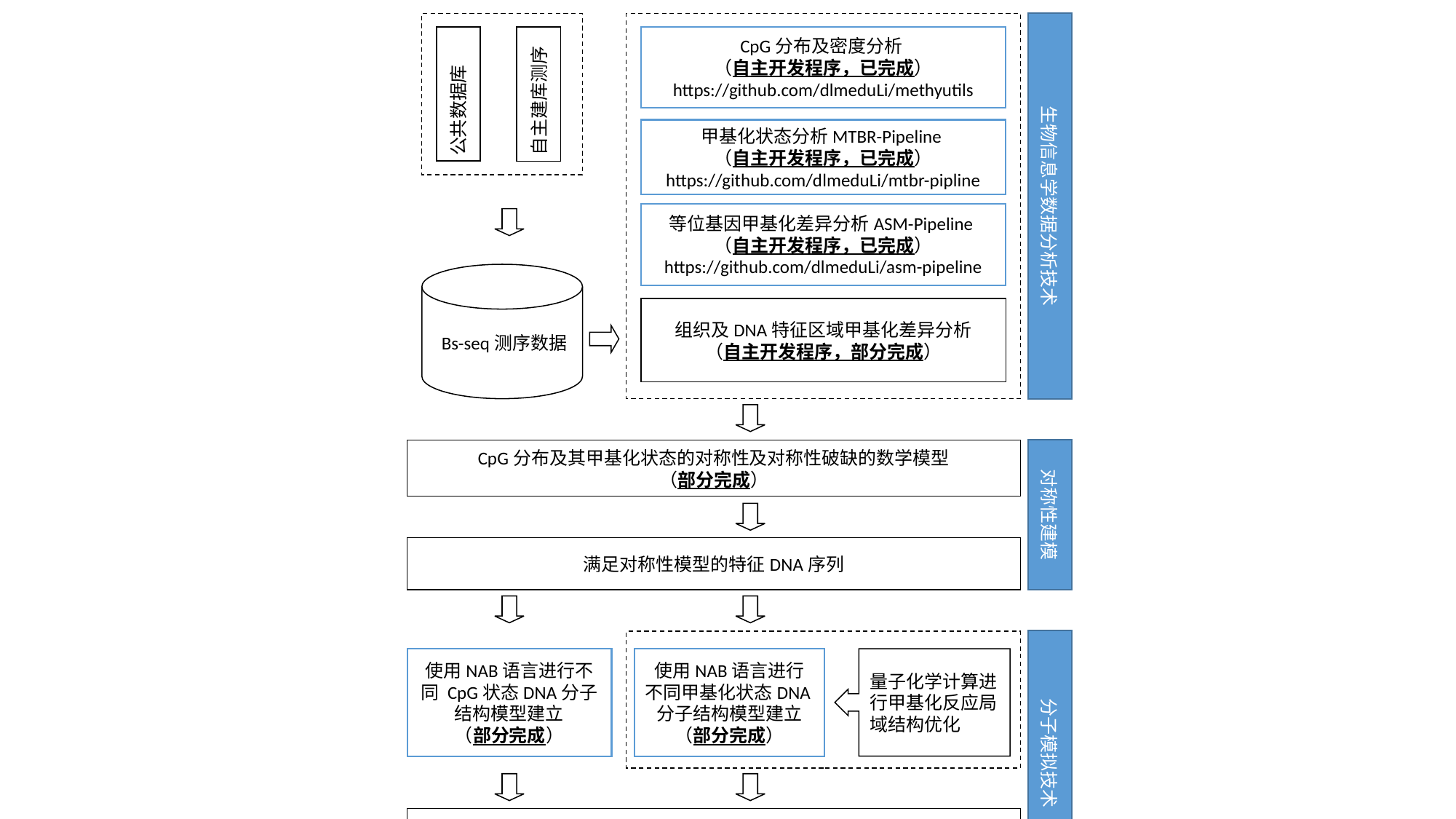

生物信息学数据分析技术
CpG分布及密度分析
（自主开发程序，已完成）
https://github.com/dlmeduLi/methyutils
公共数据库
自主建库测序
甲基化状态分析MTBR-Pipeline
（自主开发程序，已完成）
https://github.com/dlmeduLi/mtbr-pipline
等位基因甲基化差异分析ASM-Pipeline
（自主开发程序，已完成）
https://github.com/dlmeduLi/asm-pipeline

 Bs-seq测序数据
组织及DNA特征区域甲基化差异分析
（自主开发程序，部分完成）

对称性建模
CpG分布及其甲基化状态的对称性及对称性破缺的数学模型
（部分完成）

满足对称性模型的特征DNA序列

分子模拟技术

使用NAB语言进行不同 CpG状态DNA分子结构模型建立
（部分完成）
使用NAB语言进行不同甲基化状态DNA分子结构模型建立
（部分完成）
量子化学计算进行甲基化反应局域结构优化

使用NAMD进行分子动力学模拟与计算，获取不同特征序列的能量完整能量图谱，使用VMD及Tcl/tk语言分析计算结果